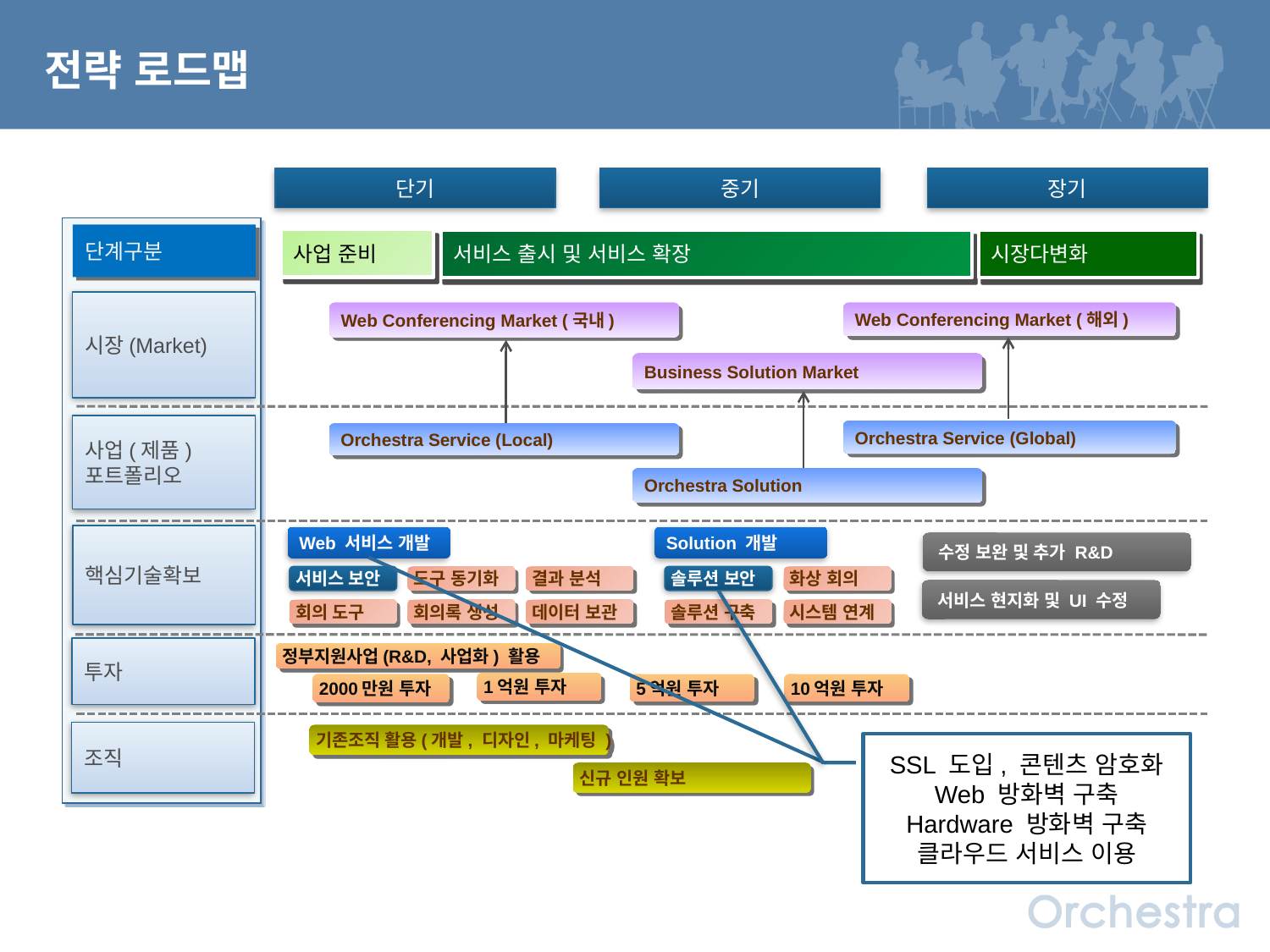

전략 로드맵
단기
중기
장기

단계구분
사업 준비
서비스 출시 및 서비스 확장
시장다변화
시장(Market)
 Web Conferencing Market (국내)
 Web Conferencing Market (해외)
 Business Solution Market
사업(제품)
포트폴리오
 Orchestra Service (Global)
 Orchestra Service (Local)
 Orchestra Solution
핵심기술확보
 Web 서비스 개발
 Solution 개발
 수정 보완 및 추가 R&D
서비스 보안
도구 동기화
결과 분석
솔루션 보안
화상 회의
 서비스 현지화 및 UI 수정
회의 도구
회의록 생성
데이터 보관
솔루션 구축
시스템 연계
투자
정부지원사업(R&D, 사업화) 활용
1억원 투자
2000만원 투자
5억원 투자
10억원 투자
조직
기존조직 활용(개발, 디자인, 마케팅 )
SSL 도입, 콘텐츠 암호화
Web 방화벽 구축
Hardware 방화벽 구축
클라우드 서비스 이용
신규 인원 확보